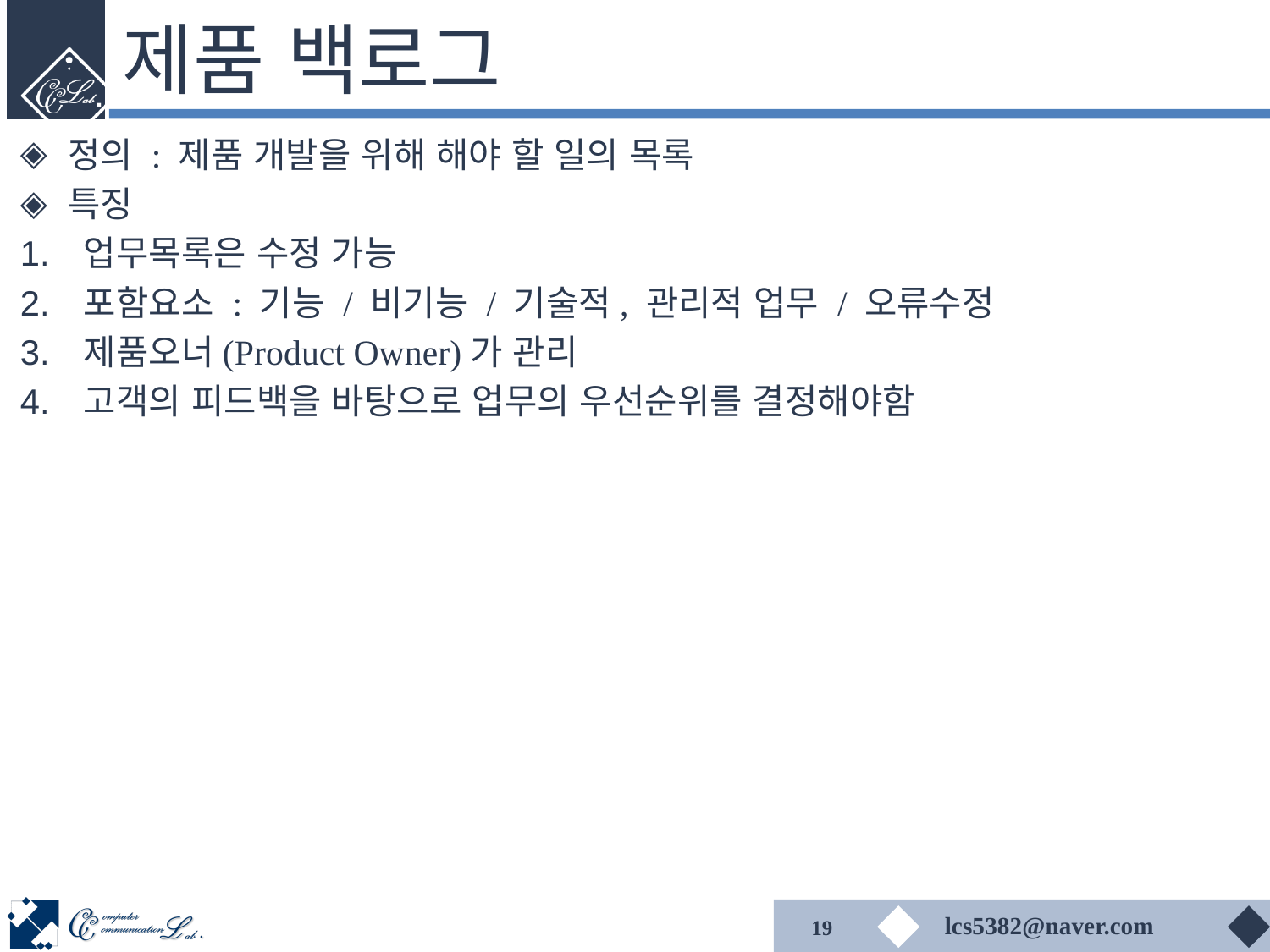

# 제품 백로그
정의 : 제품 개발을 위해 해야 할 일의 목록
특징
업무목록은 수정 가능
포함요소 : 기능 / 비기능 / 기술적, 관리적 업무 / 오류수정
제품오너(Product Owner)가 관리
고객의 피드백을 바탕으로 업무의 우선순위를 결정해야함